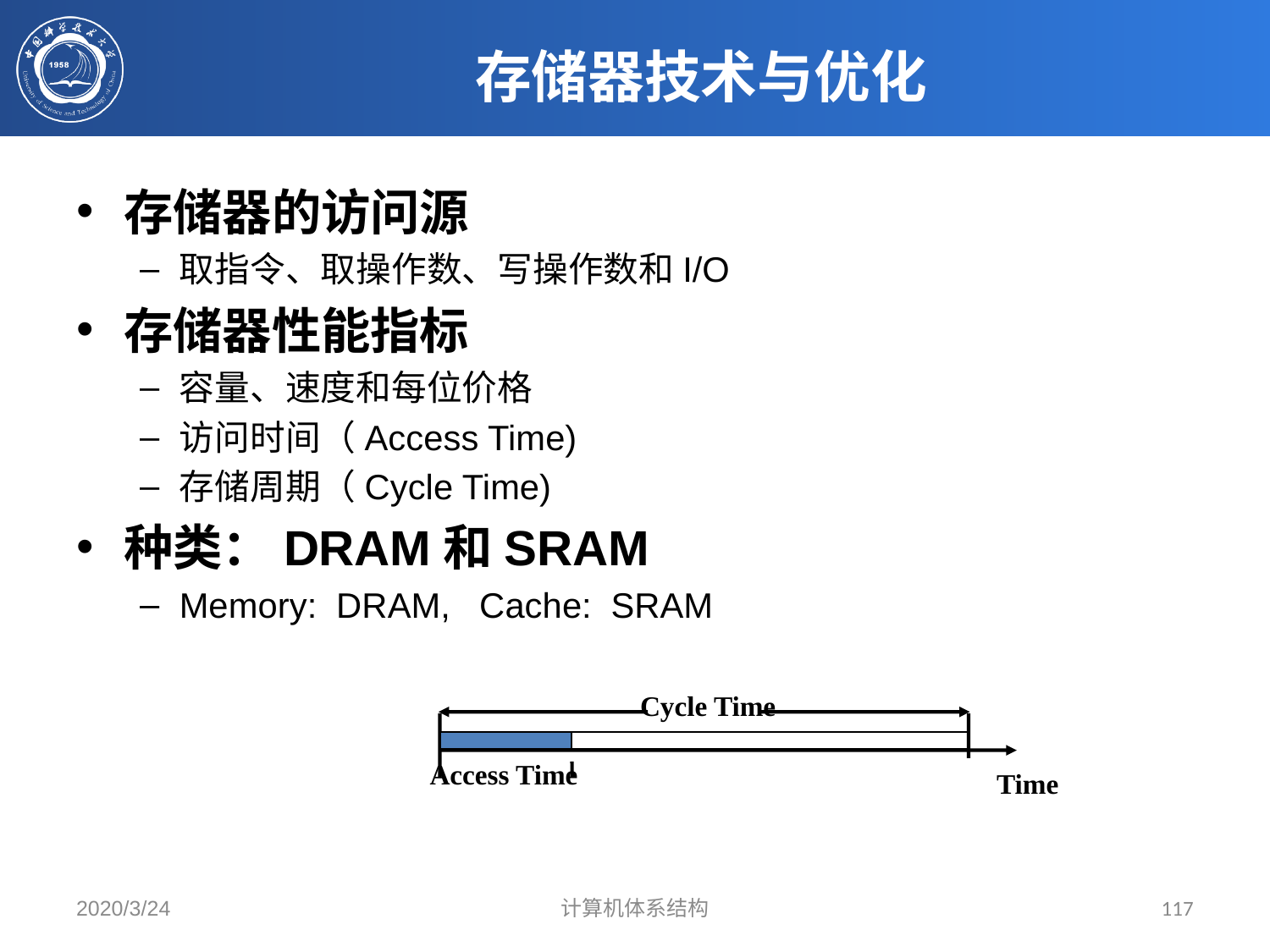

# 存储器技术与优化
存储器的访问源
取指令、取操作数、写操作数和I/O
存储器性能指标
容量、速度和每位价格
访问时间（Access Time)
存储周期（Cycle Time)
种类：DRAM和SRAM
Memory:  DRAM,   Cache:  SRAM
Cycle Time

Access Time

Time

2020/3/24
计算机体系结构
117